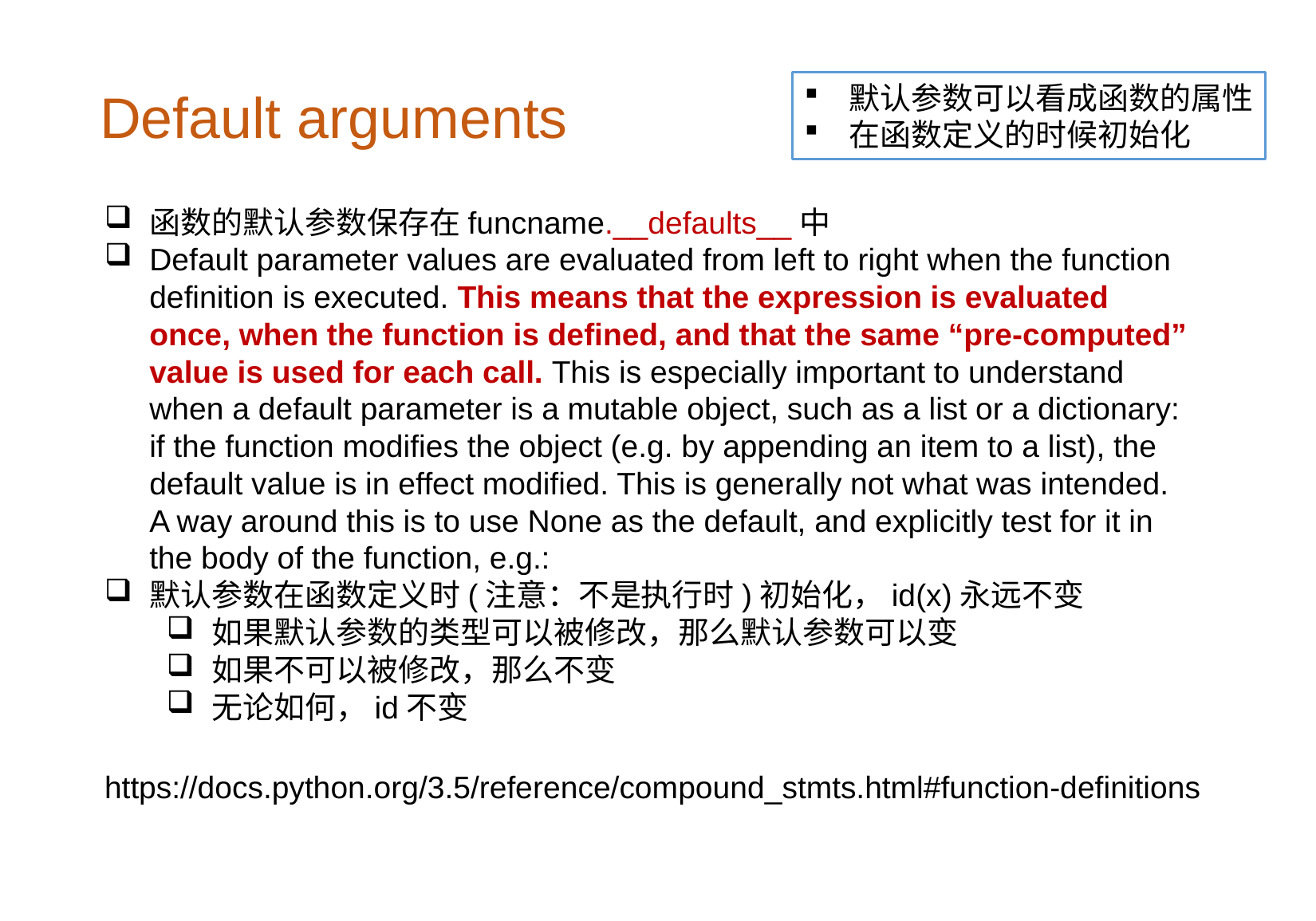

默认参数可以看成函数的属性
在函数定义的时候初始化
Default arguments
函数的默认参数保存在funcname.__defaults__中
Default parameter values are evaluated from left to right when the function definition is executed. This means that the expression is evaluated once, when the function is defined, and that the same “pre-computed” value is used for each call. This is especially important to understand when a default parameter is a mutable object, such as a list or a dictionary: if the function modifies the object (e.g. by appending an item to a list), the default value is in effect modified. This is generally not what was intended. A way around this is to use None as the default, and explicitly test for it in the body of the function, e.g.:
默认参数在函数定义时(注意：不是执行时)初始化，id(x)永远不变
如果默认参数的类型可以被修改，那么默认参数可以变
如果不可以被修改，那么不变
无论如何，id不变
https://docs.python.org/3.5/reference/compound_stmts.html#function-definitions